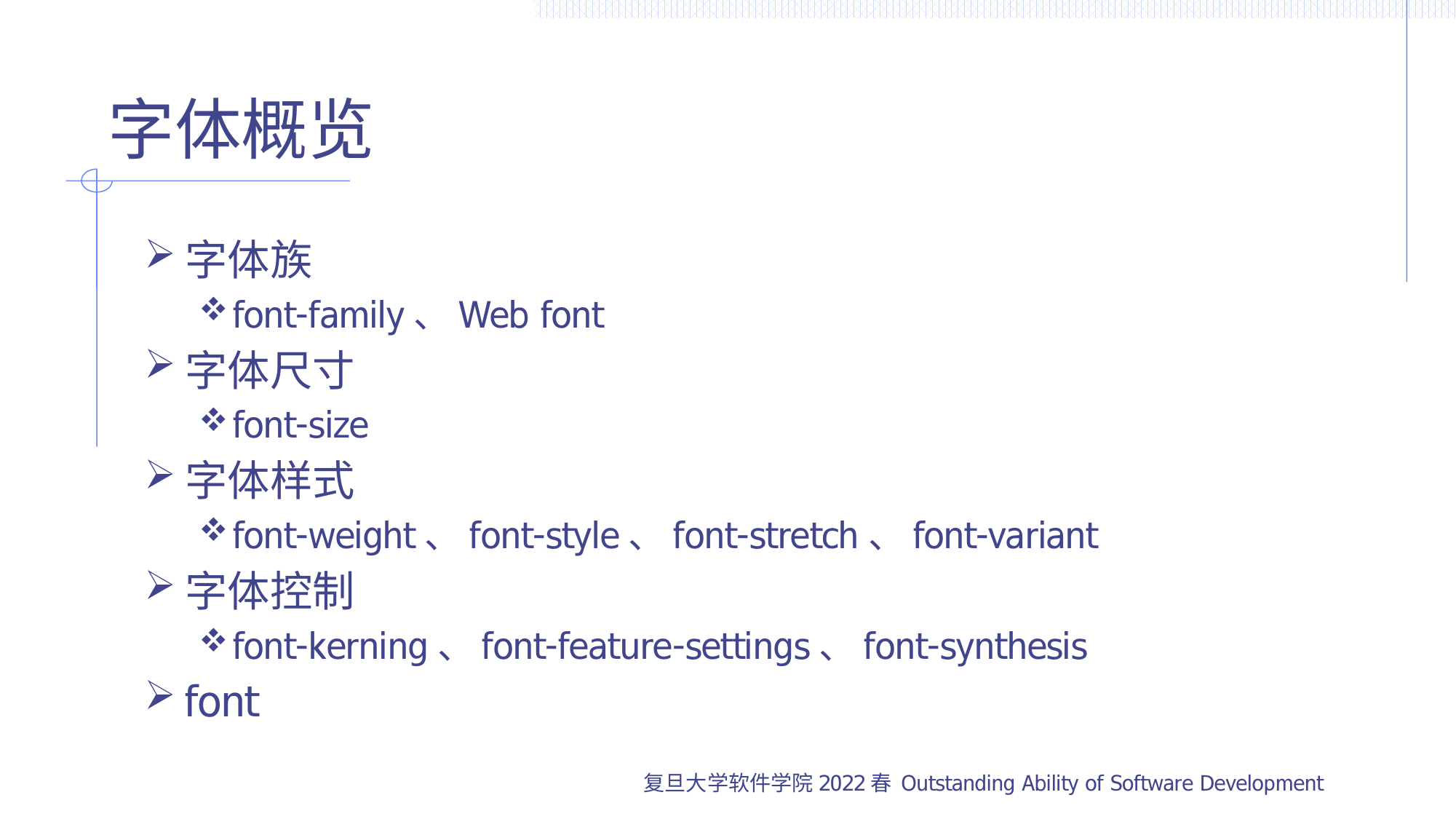

# 字体概览
字体族
font-family、Web font
字体尺寸
font-size
字体样式
font-weight、font-style、font-stretch、font-variant
字体控制
font-kerning、font-feature-settings、font-synthesis
font